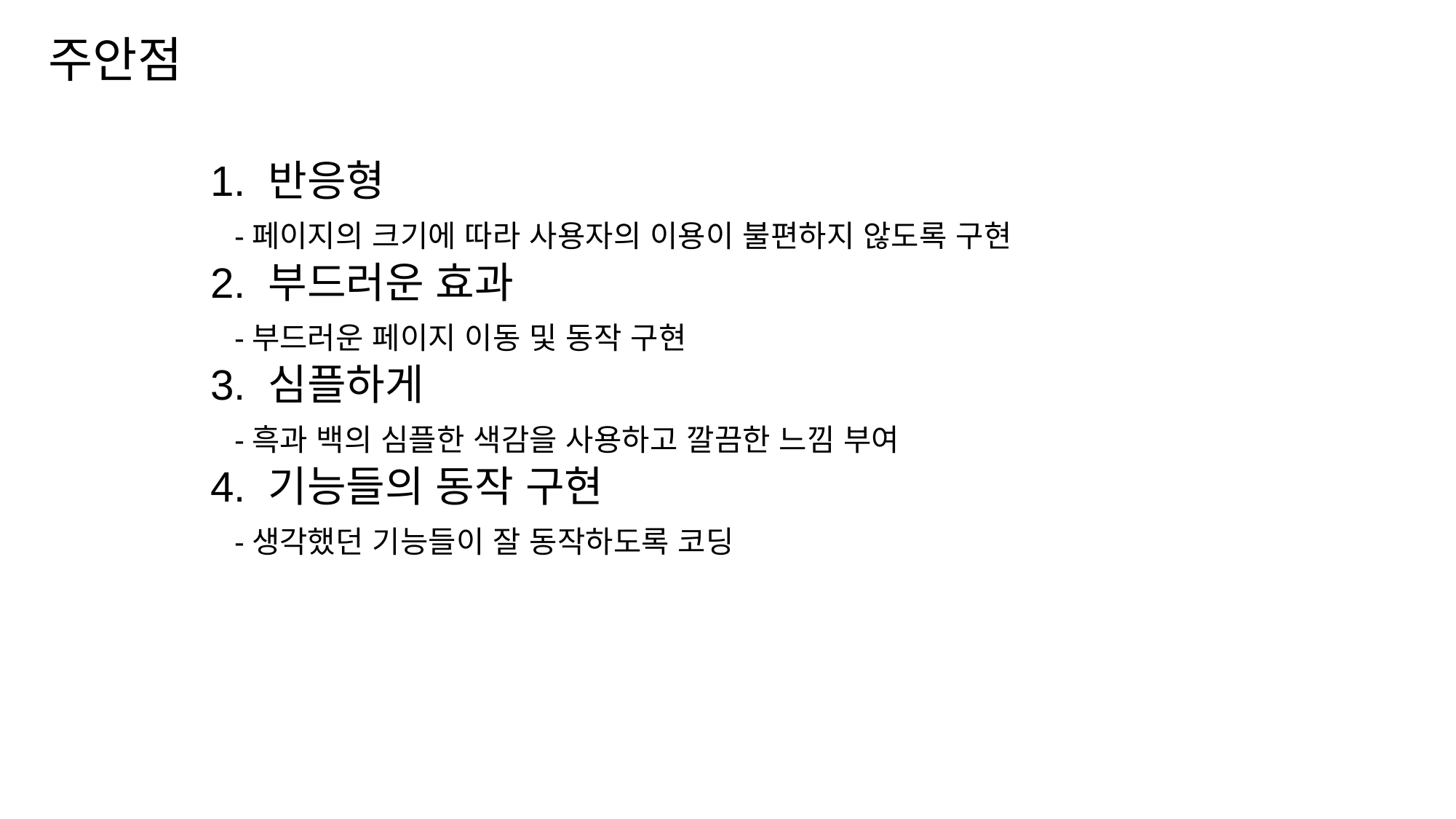

주안점
1. 반응형
  -페이지의 크기에 따라 사용자의 이용이 불편하지 않도록 구현
2. 부드러운 효과
  -부드러운 페이지 이동 및 동작 구현
3. 심플하게
  -흑과 백의 심플한 색감을 사용하고 깔끔한 느낌 부여
4. 기능들의 동작 구현
  -생각했던 기능들이 잘 동작하도록 코딩